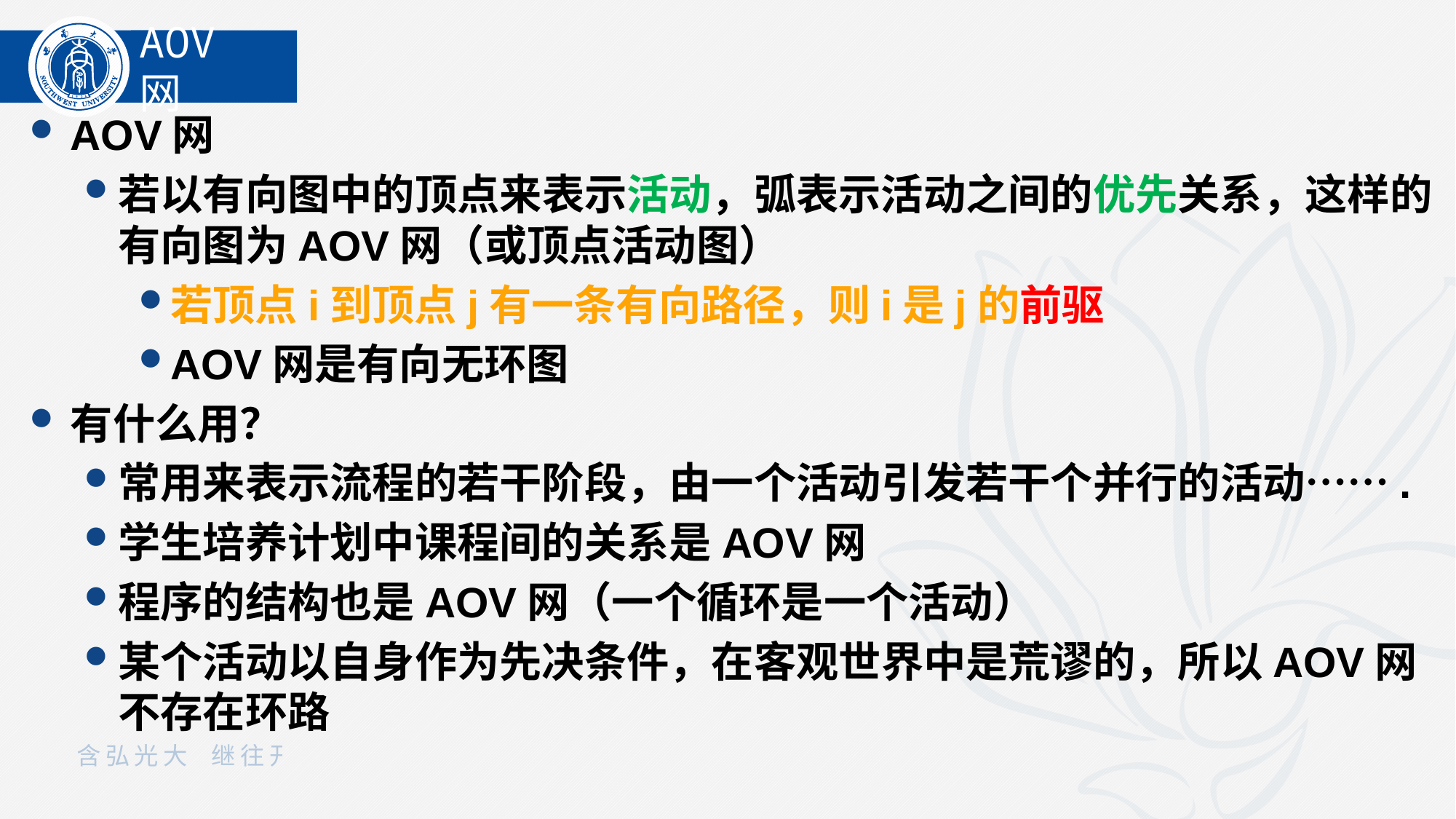

AOV网
AOV网
若以有向图中的顶点来表示活动，弧表示活动之间的优先关系，这样的有向图为AOV网（或顶点活动图）
若顶点i到顶点j有一条有向路径，则i是j的前驱
AOV网是有向无环图
有什么用？
常用来表示流程的若干阶段，由一个活动引发若干个并行的活动…….
学生培养计划中课程间的关系是AOV网
程序的结构也是AOV网（一个循环是一个活动）
某个活动以自身作为先决条件，在客观世界中是荒谬的，所以AOV网不存在环路